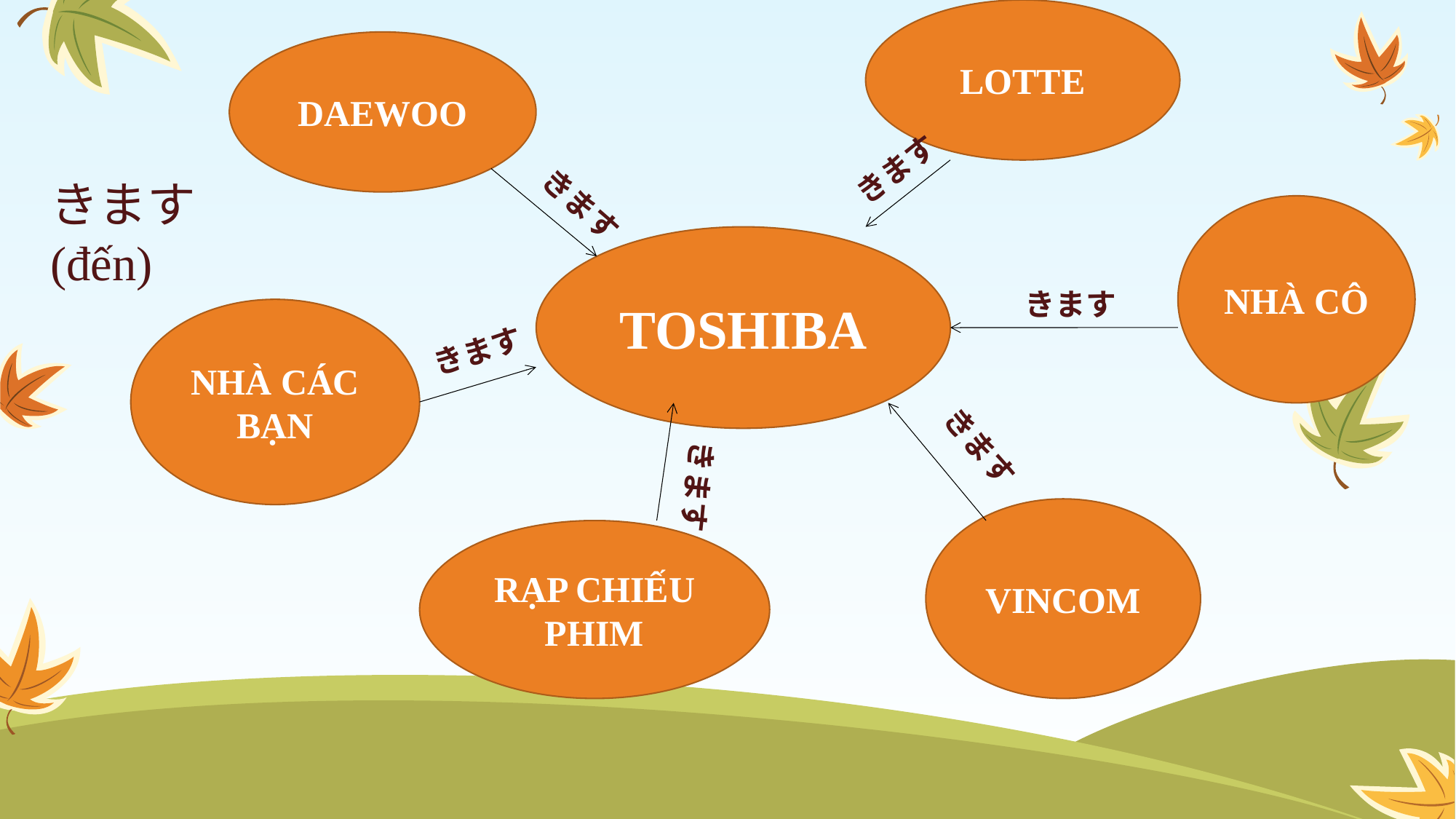

LOTTE
DAEWOO
きます
きます (đến)
きます
NHÀ CÔ
TOSHIBA
きます
NHÀ CÁC BẠN
きます
きます
きます
VINCOM
RẠP CHIẾU PHIM